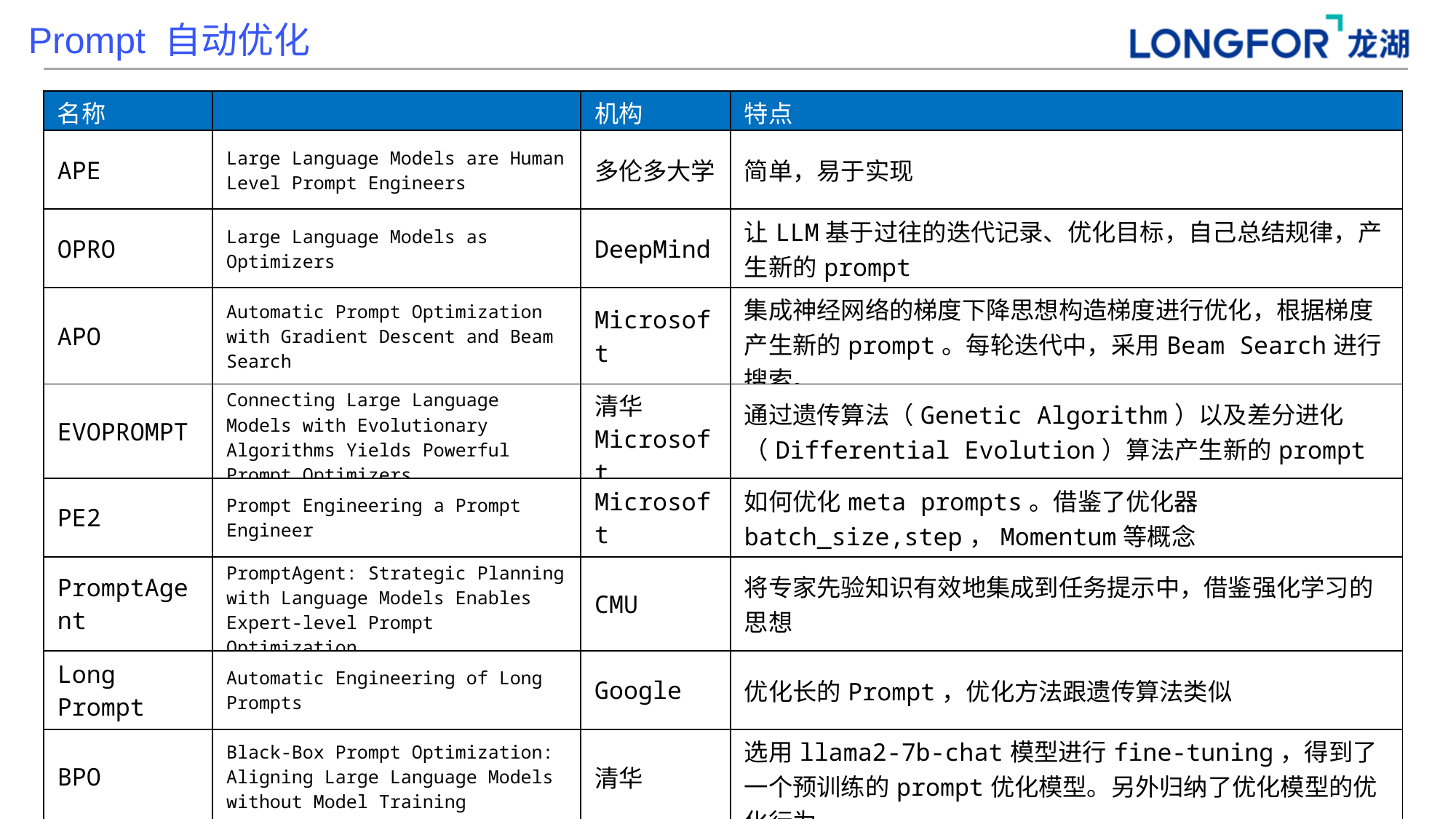

Prompt 自动优化
| 名称 |  | 机构 | 特点 |
| --- | --- | --- | --- |
| APE | Large Language Models are Human Level Prompt Engineers | 多伦多大学 | 简单，易于实现 |
| OPRO | Large Language Models as Optimizers | DeepMind | 让LLM基于过往的迭代记录、优化目标，自己总结规律，产生新的prompt |
| APO | Automatic Prompt Optimization with Gradient Descent and Beam Search | Microsoft | 集成神经网络的梯度下降思想构造梯度进行优化，根据梯度产生新的prompt。每轮迭代中，采用Beam Search进行搜索。 |
| EVOPROMPT | Connecting Large Language Models with Evolutionary Algorithms Yields Powerful Prompt Optimizers | 清华 Microsoft | 通过遗传算法（Genetic Algorithm）以及差分进化（Differential Evolution）算法产生新的prompt |
| PE2 | Prompt Engineering a Prompt Engineer | Microsoft | 如何优化meta prompts。借鉴了优化器batch\_size,step，Momentum等概念 |
| PromptAgent | PromptAgent: Strategic Planning with Language Models Enables Expert-level Prompt Optimization | CMU | 将专家先验知识有效地集成到任务提示中，借鉴强化学习的思想 |
| Long Prompt | Automatic Engineering of Long Prompts | Google | 优化长的Prompt，优化方法跟遗传算法类似 |
| BPO | Black-Box Prompt Optimization: Aligning Large Language Models without Model Training | 清华 | 选用llama2-7b-chat模型进行fine-tuning，得到了一个预训练的prompt优化模型。另外归纳了优化模型的优化行为。 |